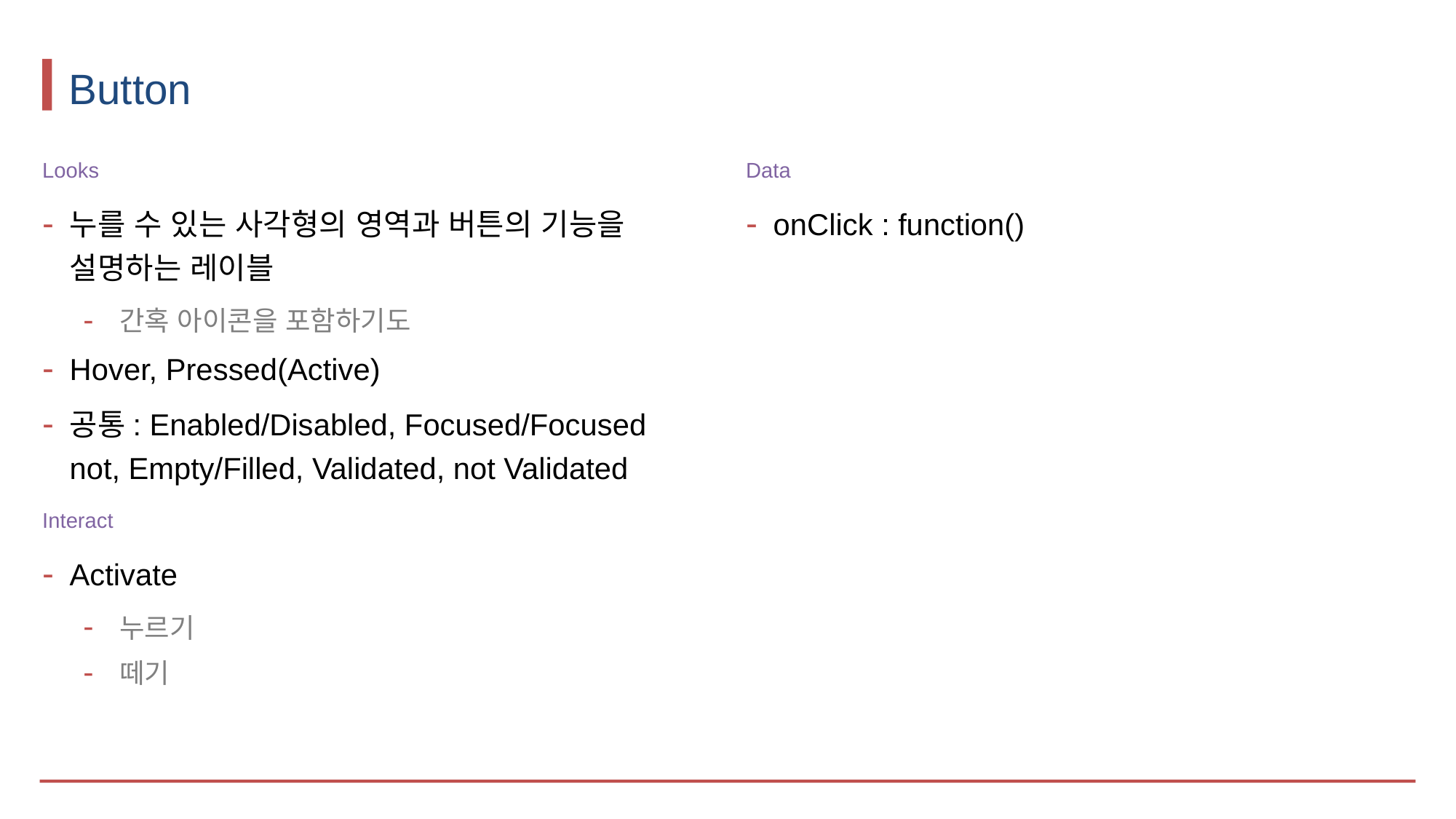

# Button
Looks
누를 수 있는 사각형의 영역과 버튼의 기능을 설명하는 레이블
간혹 아이콘을 포함하기도
Hover, Pressed(Active)
공통: Enabled/Disabled, Focused/Focused not, Empty/Filled, Validated, not Validated
Interact
Activate
누르기
떼기
Data
onClick : function()